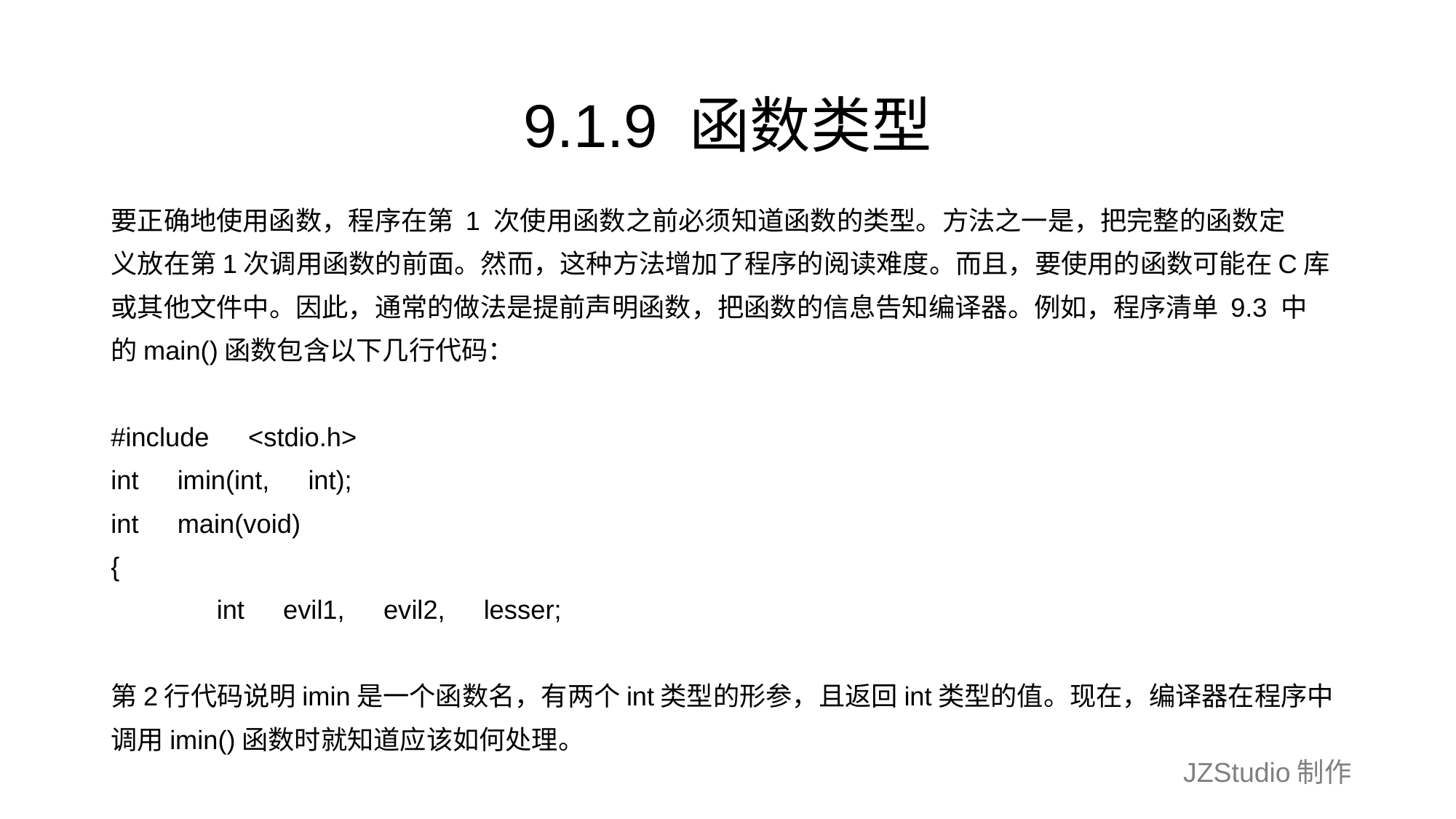

# 9.1.9 函数类型
要正确地使用函数，程序在第 1 次使用函数之前必须知道函数的类型。方法之一是，把完整的函数定
义放在第1次调用函数的前面。然而，这种方法增加了程序的阅读难度。而且，要使用的函数可能在C库
或其他文件中。因此，通常的做法是提前声明函数，把函数的信息告知编译器。例如，程序清单 9.3 中
的main()函数包含以下几行代码：

#include　<stdio.h>
int　imin(int,　int);
int　main(void)
{
	int　evil1,　evil2,　lesser;

第2行代码说明imin是一个函数名，有两个int类型的形参，且返回int类型的值。现在，编译器在程序中
调用imin()函数时就知道应该如何处理。